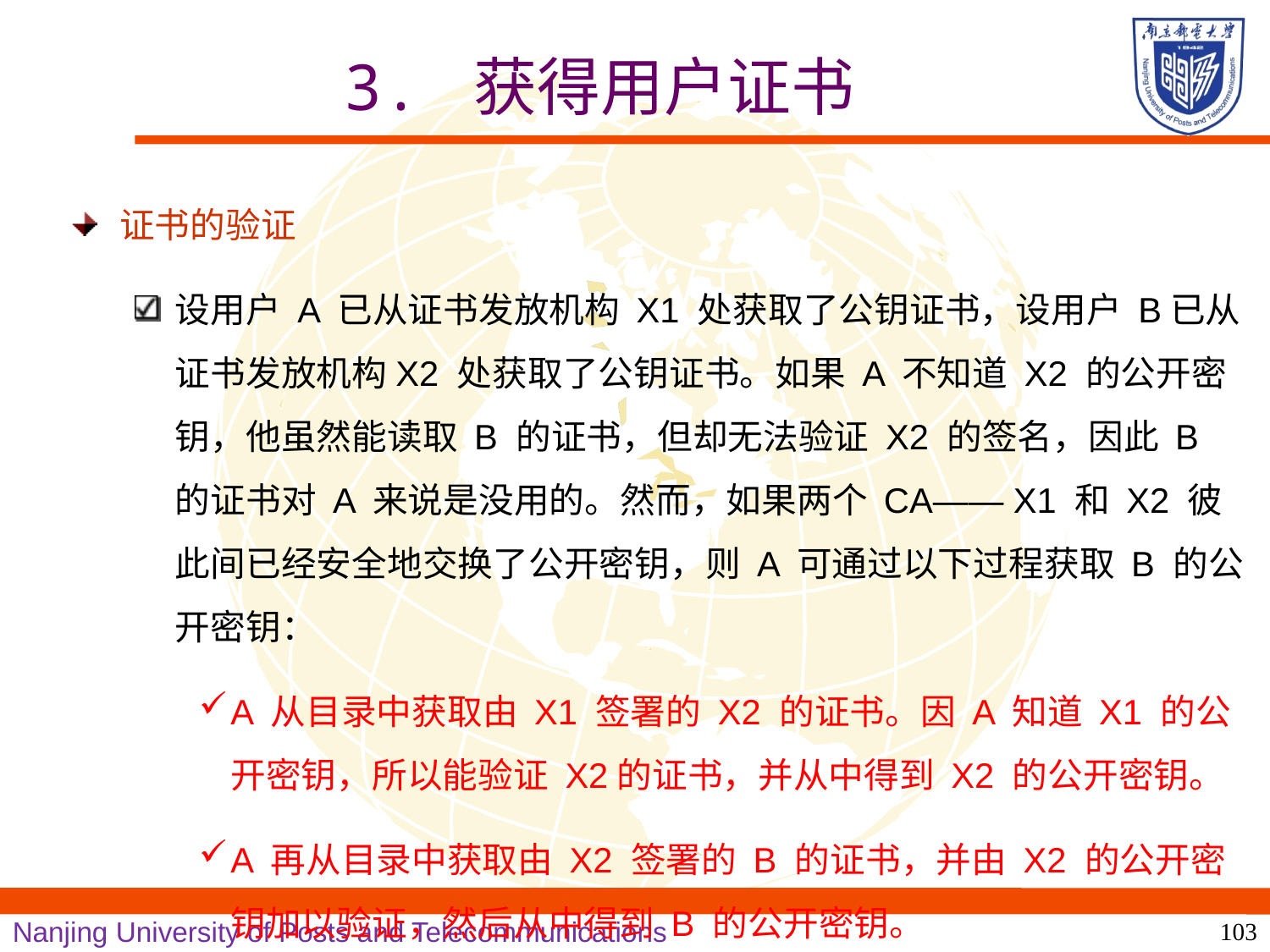

# 3. 获得用户证书
证书的验证
设用户 A 已从证书发放机构 X1 处获取了公钥证书，设用户 B已从证书发放机构X2 处获取了公钥证书。如果 A 不知道 X2 的公开密钥，他虽然能读取 B 的证书，但却无法验证 X2 的签名，因此 B 的证书对 A 来说是没用的。然而，如果两个 CA—— X1 和 X2 彼此间已经安全地交换了公开密钥，则 A 可通过以下过程获取 B 的公开密钥：
A 从目录中获取由 X1 签署的 X2 的证书。因 A 知道 X1 的公开密钥，所以能验证 X2的证书，并从中得到 X2 的公开密钥。
A 再从目录中获取由 X2 签署的 B 的证书，并由 X2 的公开密钥加以验证，然后从中得到 B 的公开密钥。

103